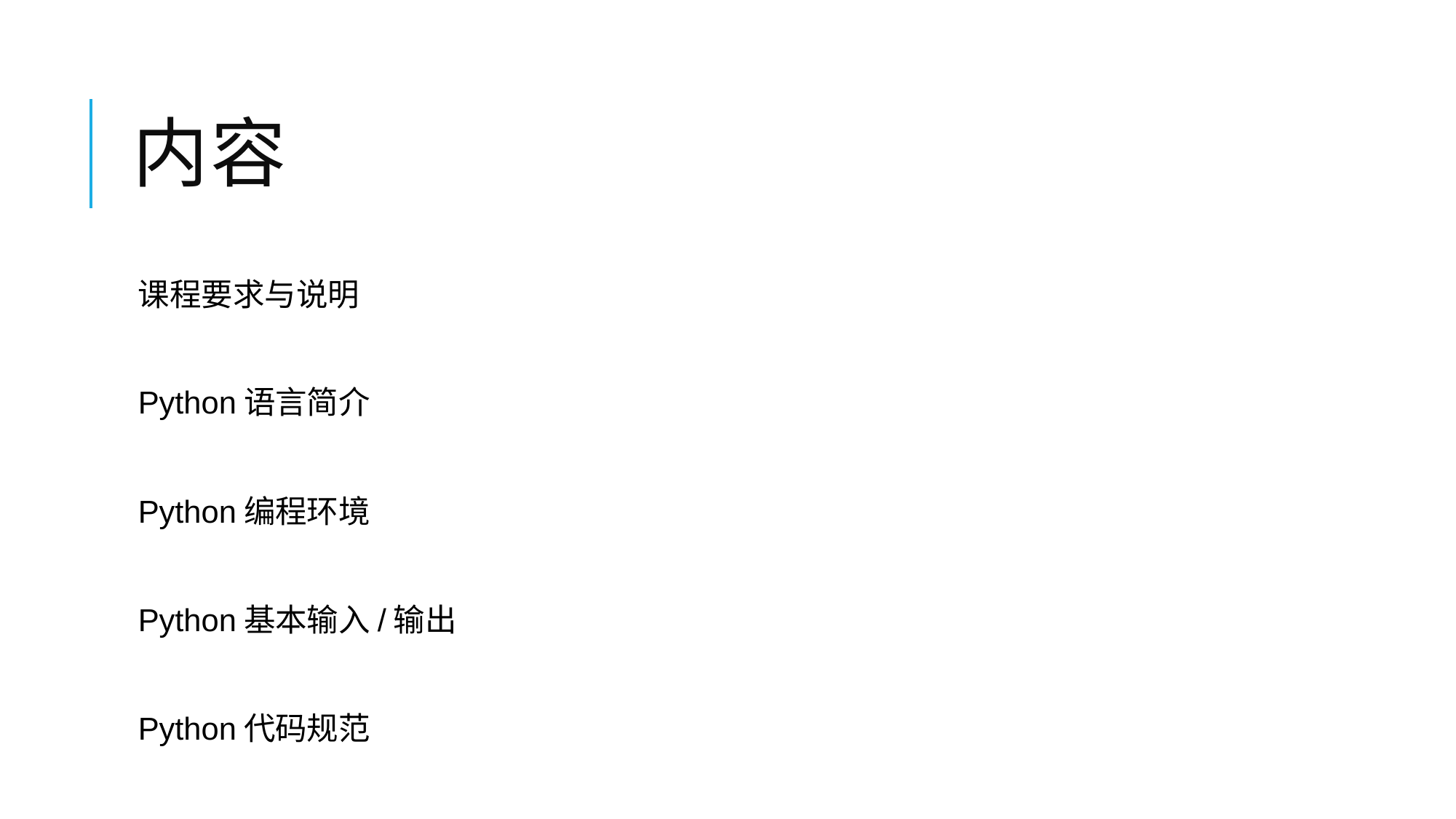

# 内容
课程要求与说明

Python语言简介

Python编程环境

Python基本输入/输出

Python代码规范